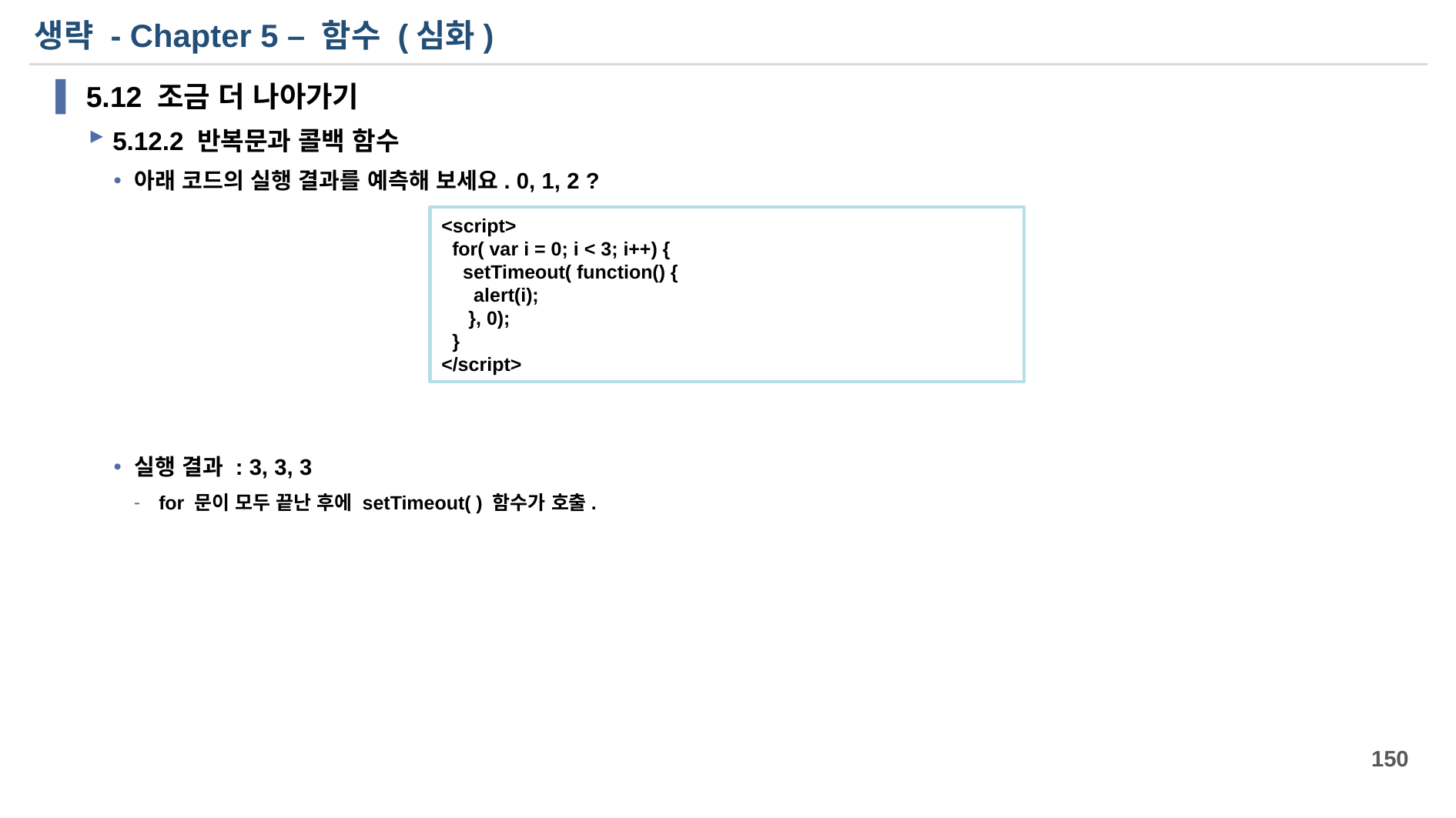

# 생략 - Chapter 5 – 함수 (심화)
5.12 조금 더 나아가기
5.12.2 반복문과 콜백 함수
아래 코드의 실행 결과를 예측해 보세요. 0, 1, 2 ?

실행 결과 : 3, 3, 3
for 문이 모두 끝난 후에 setTimeout( ) 함수가 호출.

<script>
  for( var i = 0; i < 3; i++) {
    setTimeout( function() {
      alert(i);
     }, 0);
  }
</script>
150